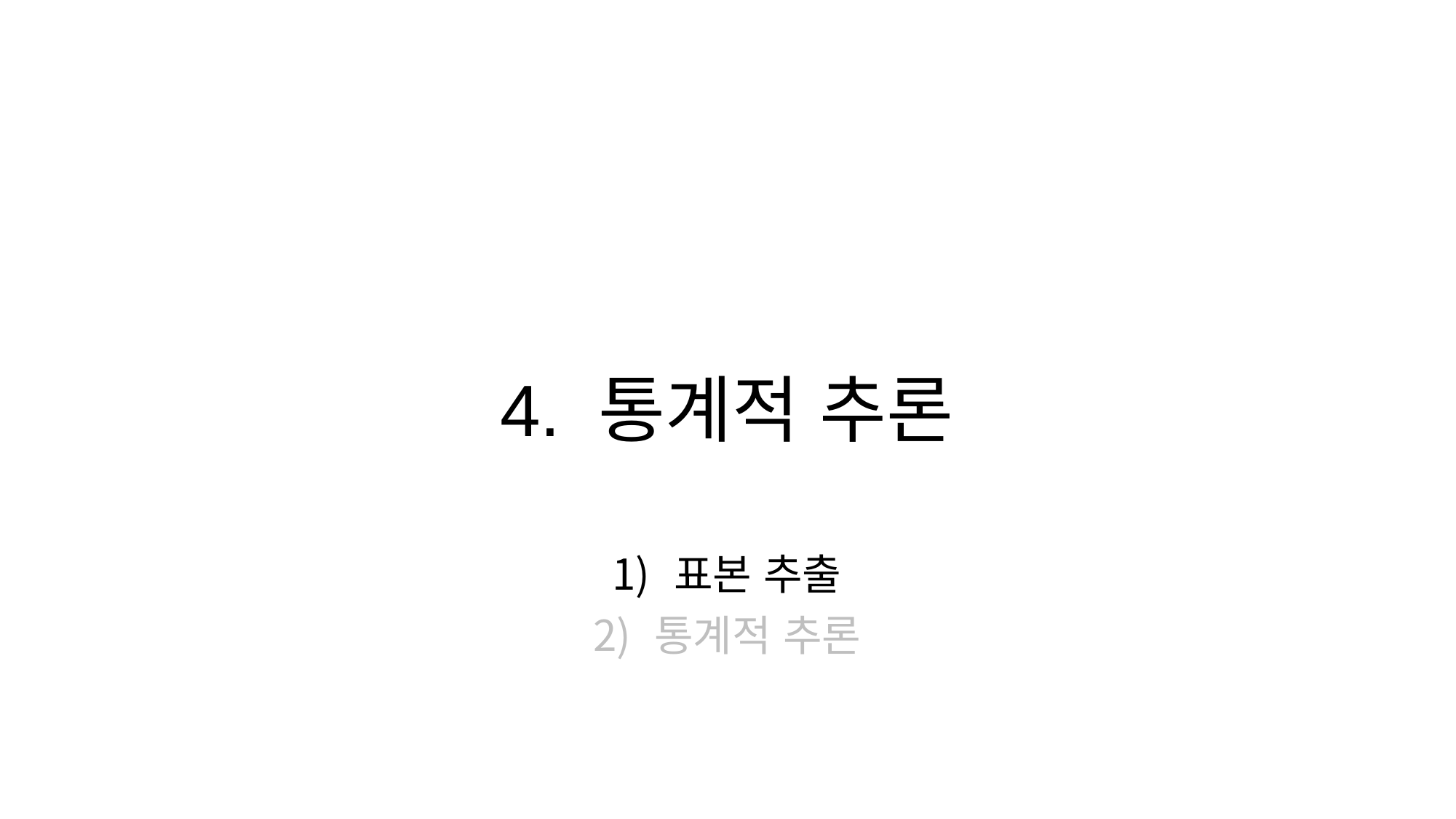

# 4. 통계적 추론
표본 추출
통계적 추론